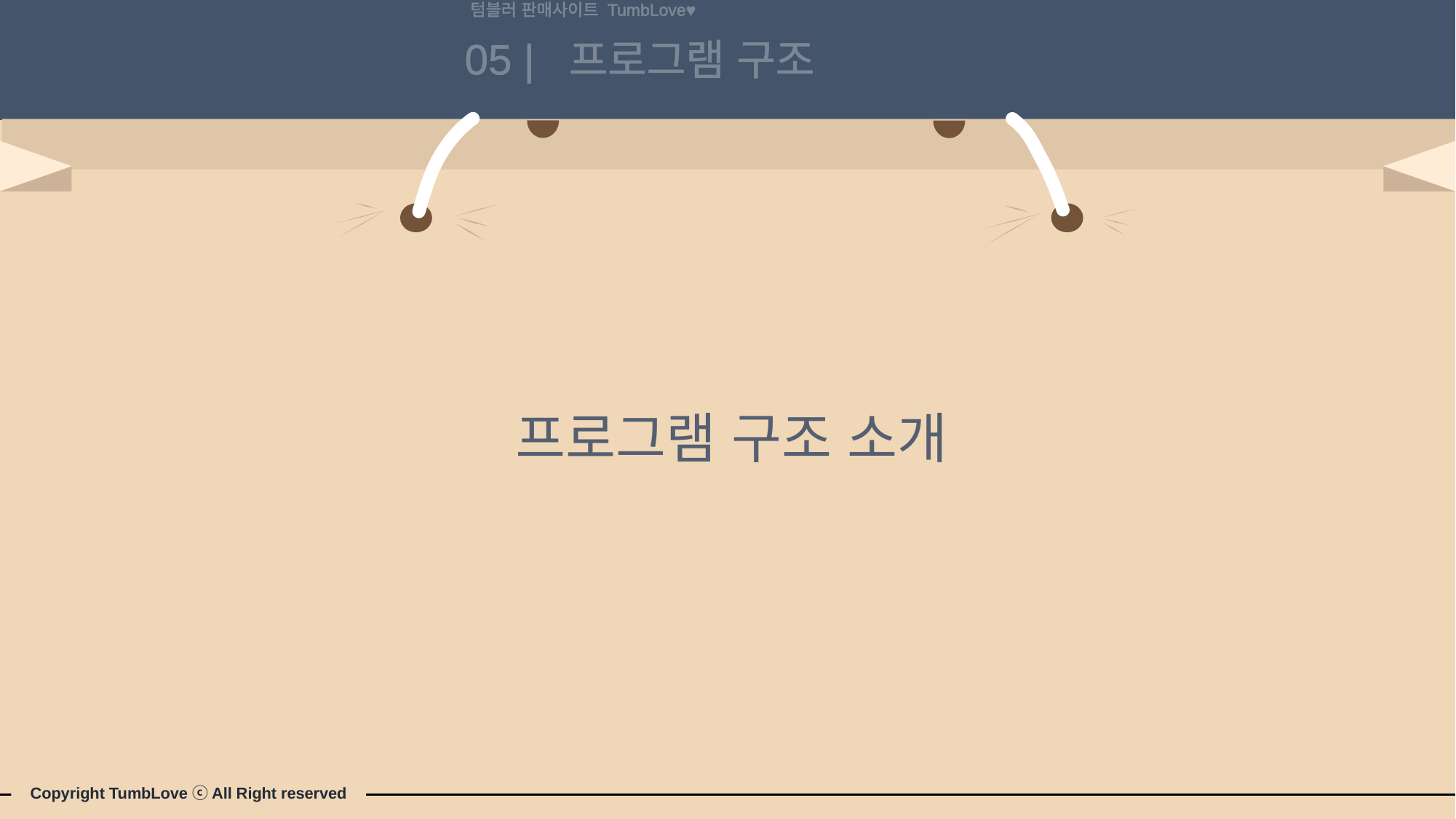

텀블러 판매사이트 TumbLove♥
05 |
프로그램 구조

프로그램 구조 소개
Copyright TumbLove ⓒ All Right reserved